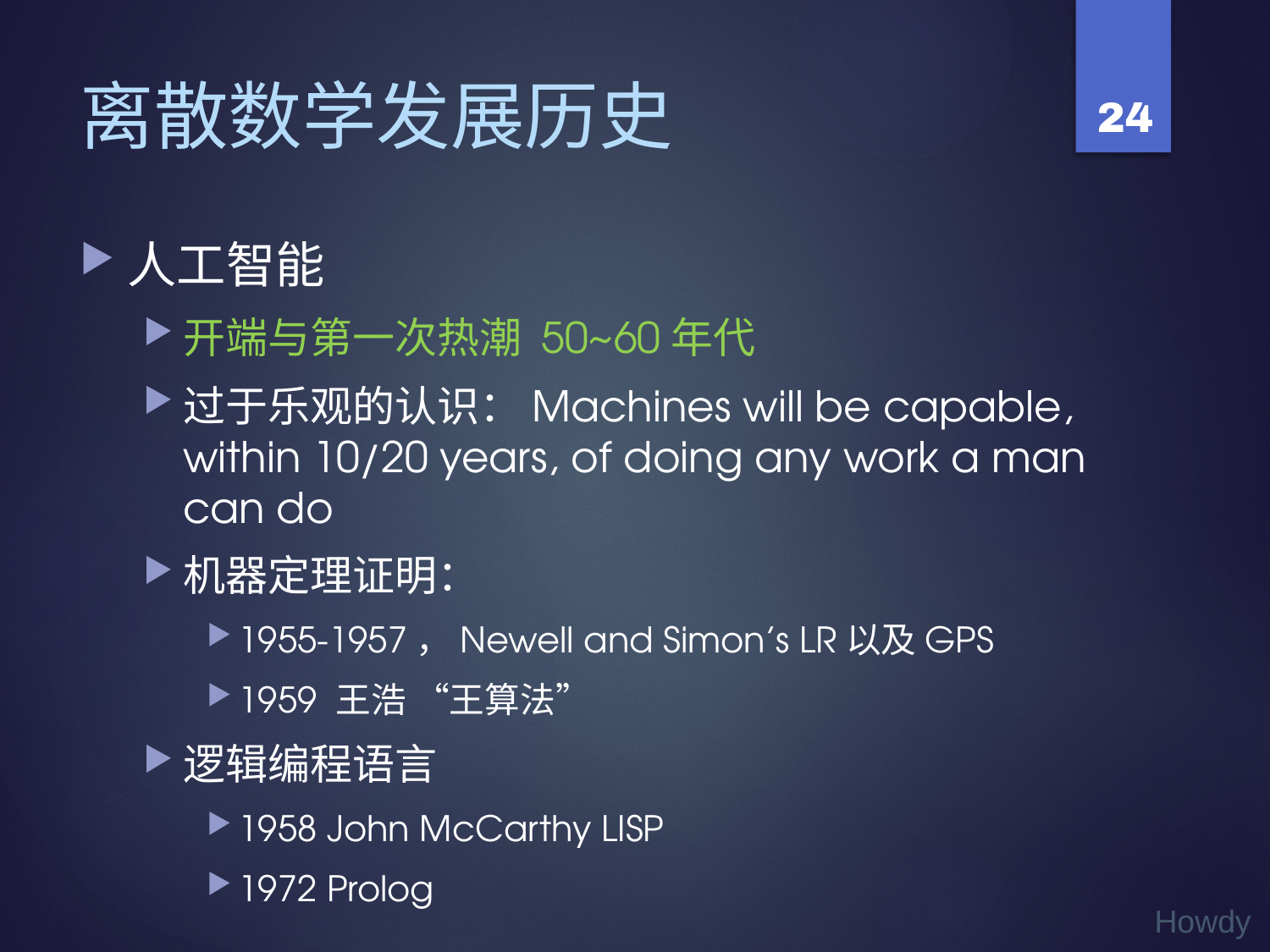

24
# 离散数学发展历史
人工智能
开端与第一次热潮 50~60年代
过于乐观的认识：Machines will be capable, within 10/20 years, of doing any work a man can do
机器定理证明：
1955-1957，Newell and Simon’s LR以及GPS
1959 王浩 “王算法”
逻辑编程语言
1958 John McCarthy LISP
1972 Prolog